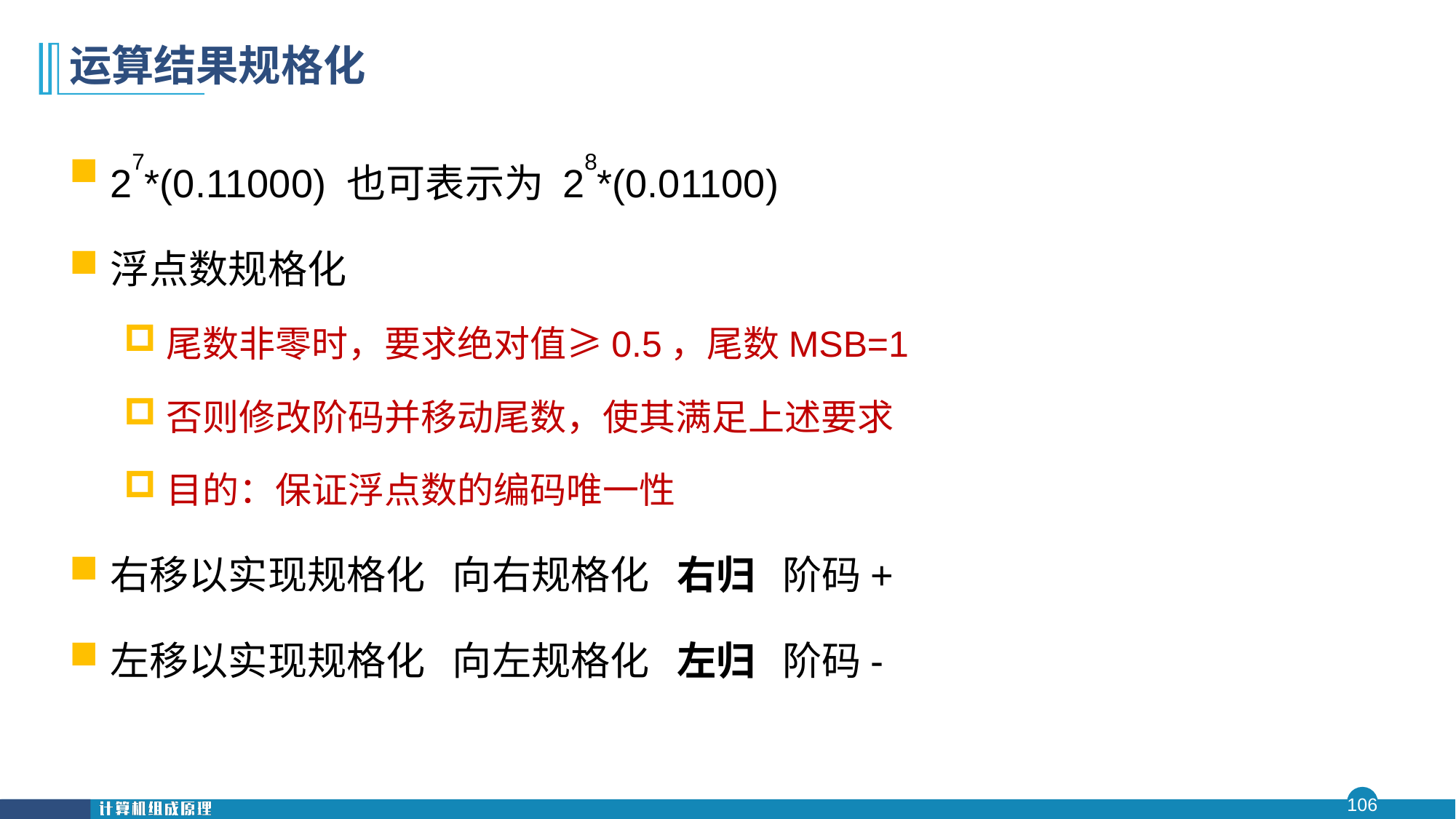

# 运算结果规格化
27*(0.11000) 也可表示为 28*(0.01100)
浮点数规格化
尾数非零时，要求绝对值≥0.5，尾数MSB=1
否则修改阶码并移动尾数，使其满足上述要求
目的：保证浮点数的编码唯一性
右移以实现规格化   向右规格化   右归   阶码+
左移以实现规格化   向左规格化   左归   阶码-